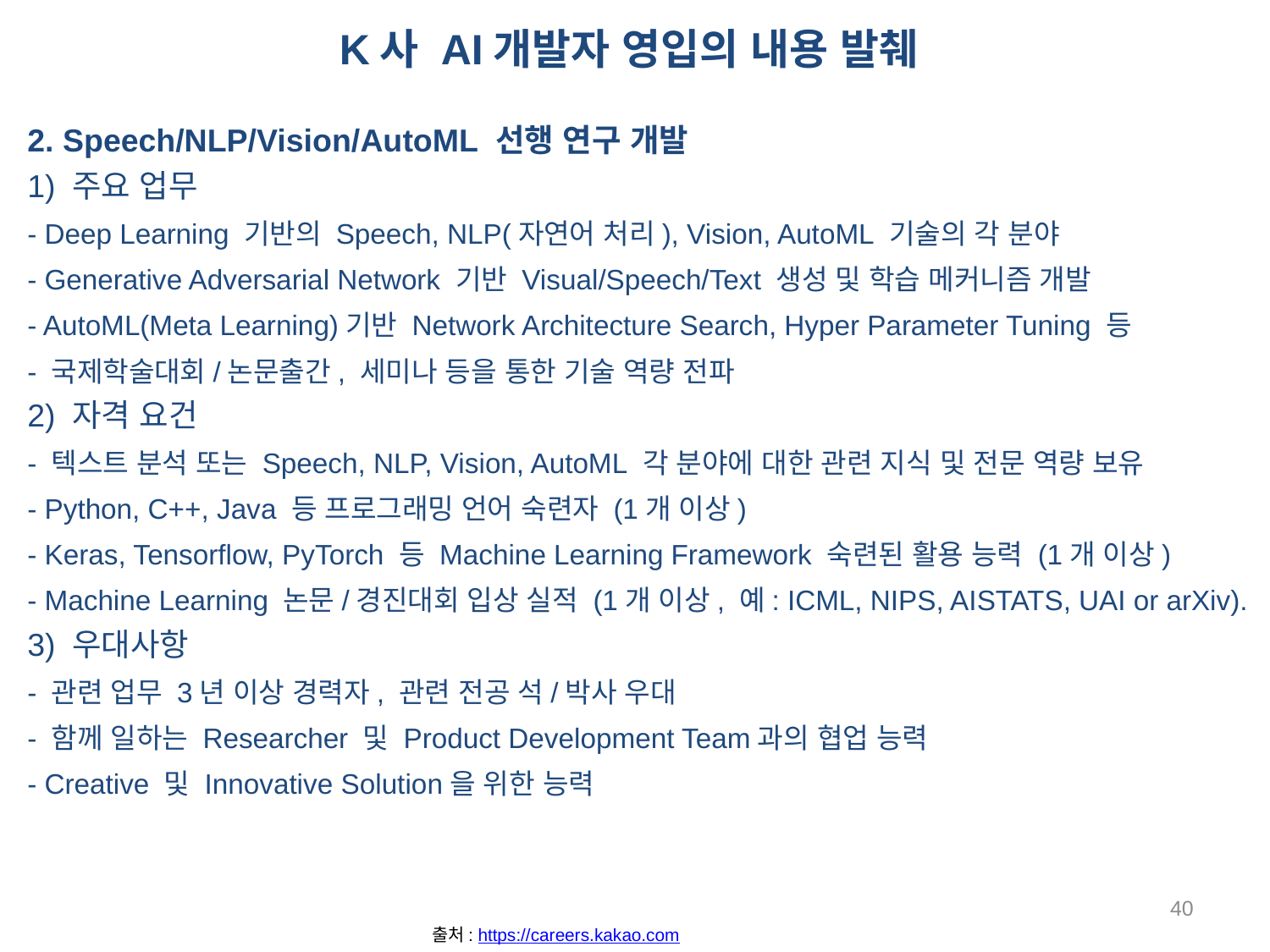

K사 AI개발자 영입의 내용 발췌
2. Speech/NLP/Vision/AutoML 선행 연구 개발
1) 주요 업무
- Deep Learning 기반의 Speech, NLP(자연어 처리), Vision, AutoML 기술의 각 분야
- Generative Adversarial Network 기반 Visual/Speech/Text 생성 및 학습 메커니즘 개발
- AutoML(Meta Learning)기반 Network Architecture Search, Hyper Parameter Tuning 등
- 국제학술대회/논문출간, 세미나 등을 통한 기술 역량 전파
2) 자격 요건
- 텍스트 분석 또는 Speech, NLP, Vision, AutoML 각 분야에 대한 관련 지식 및 전문 역량 보유
- Python, C++, Java 등 프로그래밍 언어 숙련자 (1개 이상)
- Keras, Tensorflow, PyTorch 등 Machine Learning Framework 숙련된 활용 능력 (1개 이상)
- Machine Learning 논문/경진대회 입상 실적 (1개 이상, 예: ICML, NIPS, AISTATS, UAI or arXiv).
3) 우대사항
- 관련 업무 3년 이상 경력자, 관련 전공 석/박사 우대
- 함께 일하는 Researcher 및 Product Development Team과의 협업 능력
- Creative 및 Innovative Solution을 위한 능력
40
출처: https://careers.kakao.com